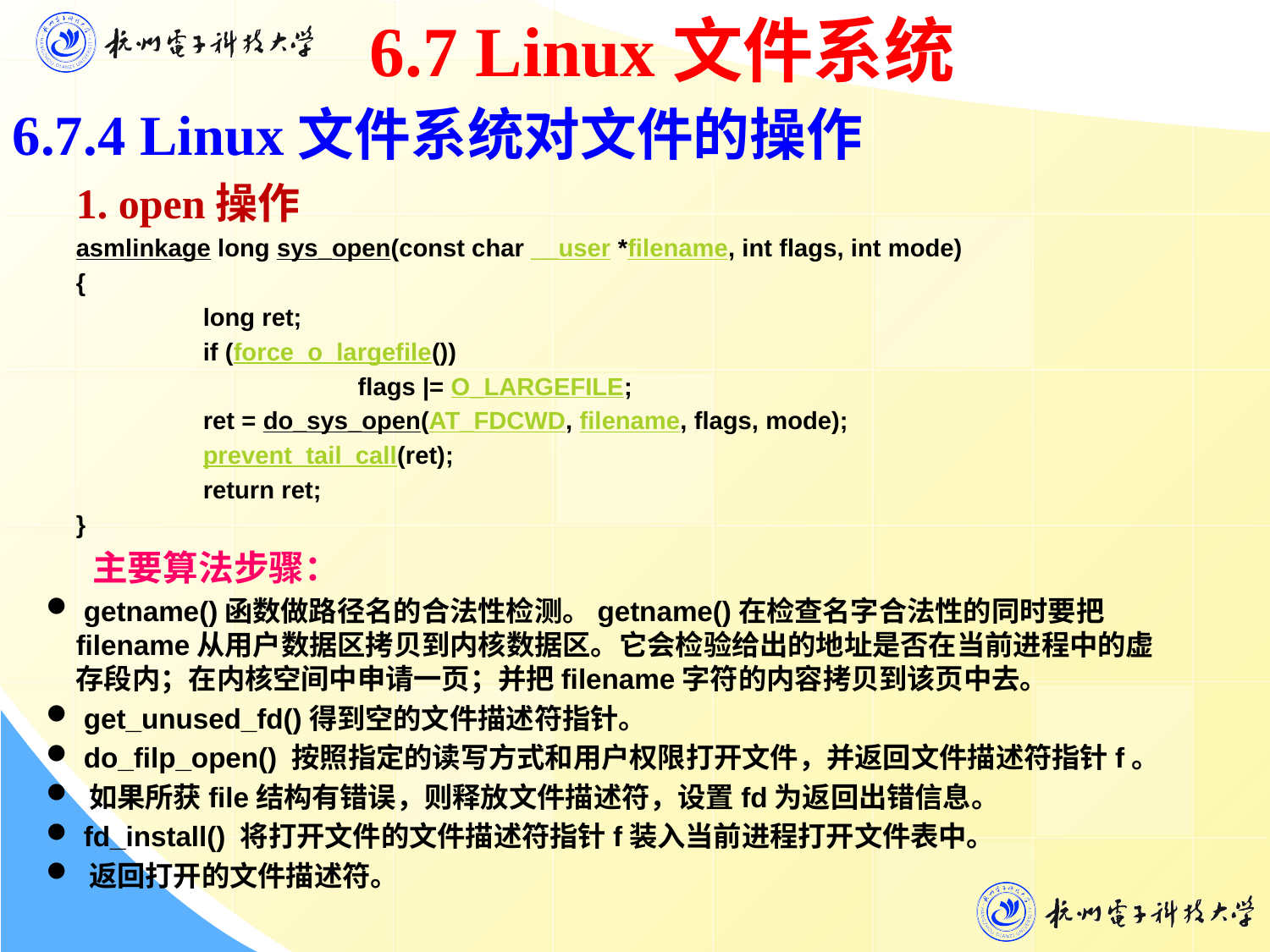

6.7 Linux文件系统
6.7.4 Linux文件系统对文件的操作
      1. open操作
asmlinkage long sys_open(const char __user *filename, int flags, int mode)
{
	long ret;
	if (force_o_largefile())
		    flags |= O_LARGEFILE;
	ret = do_sys_open(AT_FDCWD, filename, flags, mode);
	prevent_tail_call(ret);
	return ret;
}
 主要算法步骤：
 getname()函数做路径名的合法性检测。getname()在检查名字合法性的同时要把filename从用户数据区拷贝到内核数据区。它会检验给出的地址是否在当前进程中的虚存段内；在内核空间中申请一页；并把filename字符的内容拷贝到该页中去。
 get_unused_fd()得到空的文件描述符指针。
 do_filp_open() 按照指定的读写方式和用户权限打开文件，并返回文件描述符指针f。
 如果所获file结构有错误，则释放文件描述符，设置fd为返回出错信息。
 fd_install() 将打开文件的文件描述符指针f装入当前进程打开文件表中。
 返回打开的文件描述符。